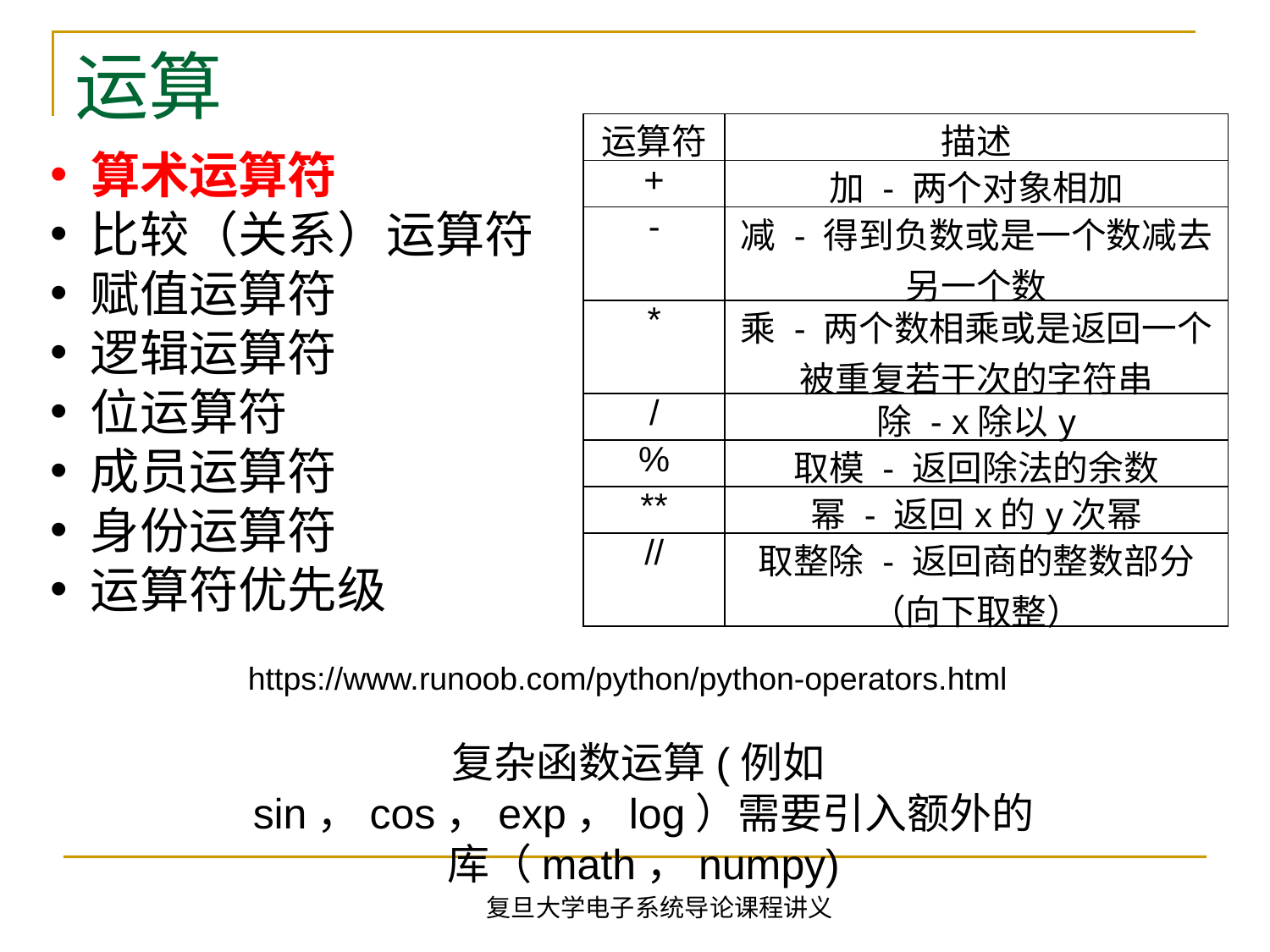

运算
| 运算符 | 描述 |
| --- | --- |
| + | 加 - 两个对象相加 |
| - | 减 - 得到负数或是一个数减去另一个数 |
| \* | 乘 - 两个数相乘或是返回一个被重复若干次的字符串 |
| / | 除 - x除以y |
| % | 取模 - 返回除法的余数 |
| \*\* | 幂 - 返回x的y次幂 |
| // | 取整除 - 返回商的整数部分（向下取整） |
 算术运算符
 比较（关系）运算符
 赋值运算符
 逻辑运算符
 位运算符
 成员运算符
 身份运算符
 运算符优先级
https://www.runoob.com/python/python-operators.html
复杂函数运算(例如sin，cos，exp，log）需要引入额外的库（math，numpy)